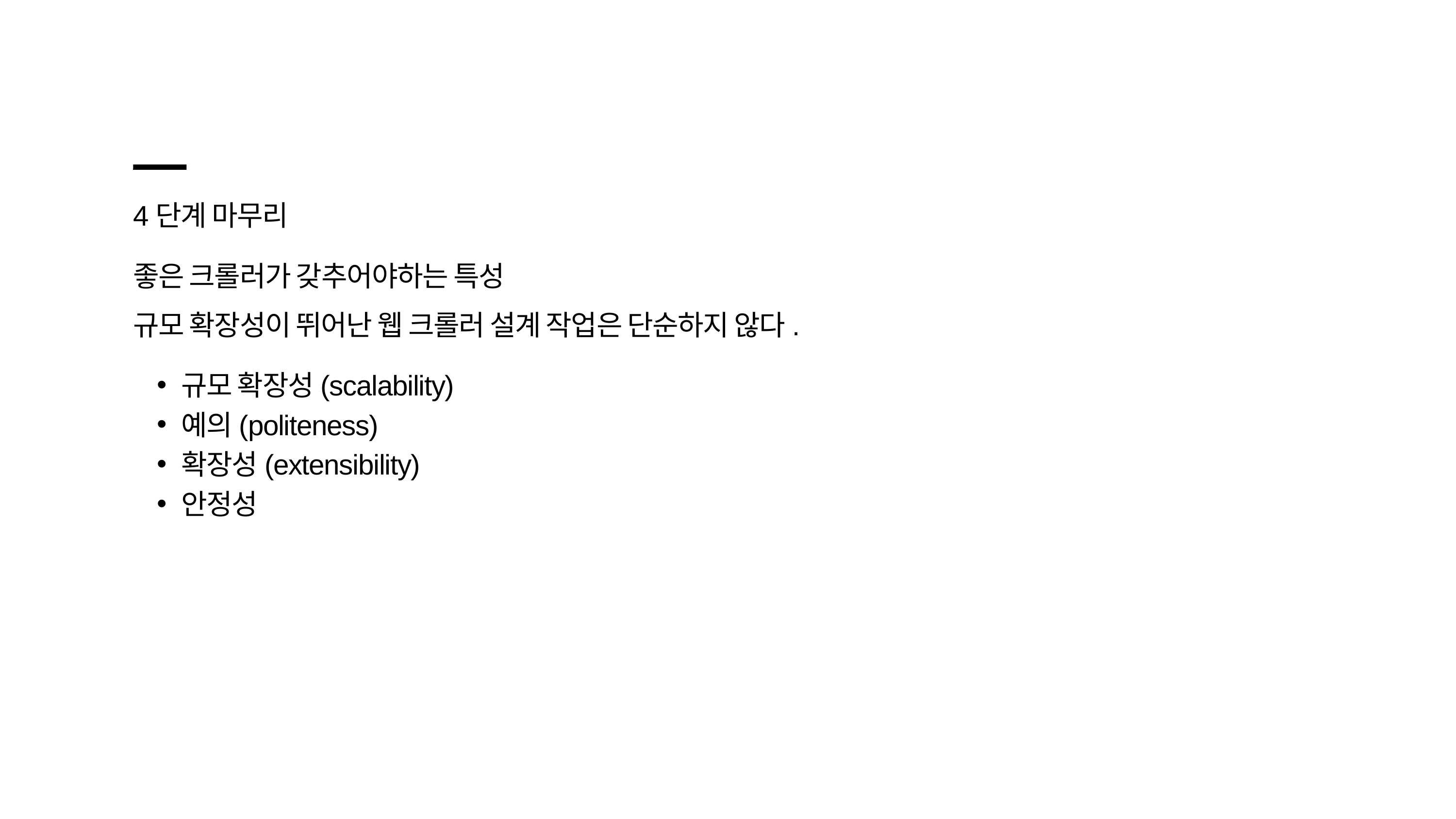

4단계 마무리
좋은 크롤러가 갖추어야하는 특성
규모 확장성이 뛰어난 웹 크롤러 설계 작업은 단순하지 않다.
규모 확장성(scalability)
예의(politeness)
확장성(extensibility)
안정성